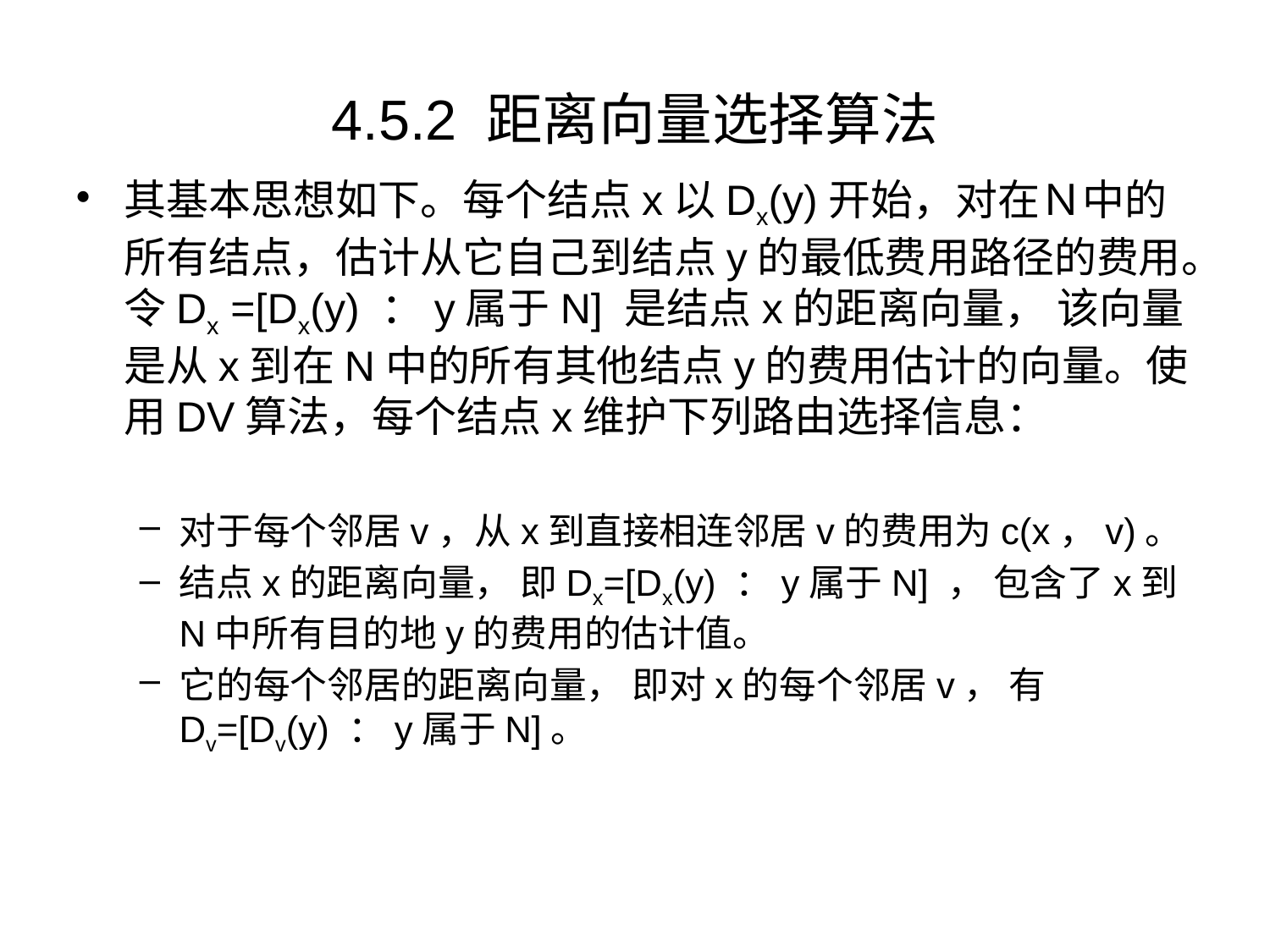

# 4.5.2 距离向量选择算法
其基本思想如下。每个结点x以Dx(y)开始，对在Ｎ中的所有结点，估计从它自己到结点y的最低费用路径的费用。令Dx =[Dx(y) ：y属于N] 是结点x的距离向量， 该向量是从x到在N中的所有其他结点y的费用估计的向量。使用DV算法，每个结点x维护下列路由选择信息：

对于每个邻居v，从x到直接相连邻居v的费用为c(x，v)。
结点x的距离向量， 即Dx=[Dx(y) ：y属于N] ， 包含了x到N中所有目的地y的费用的估计值。
它的每个邻居的距离向量， 即对x的每个邻居v， 有Dv=[Dv(y) ：y属于N]。